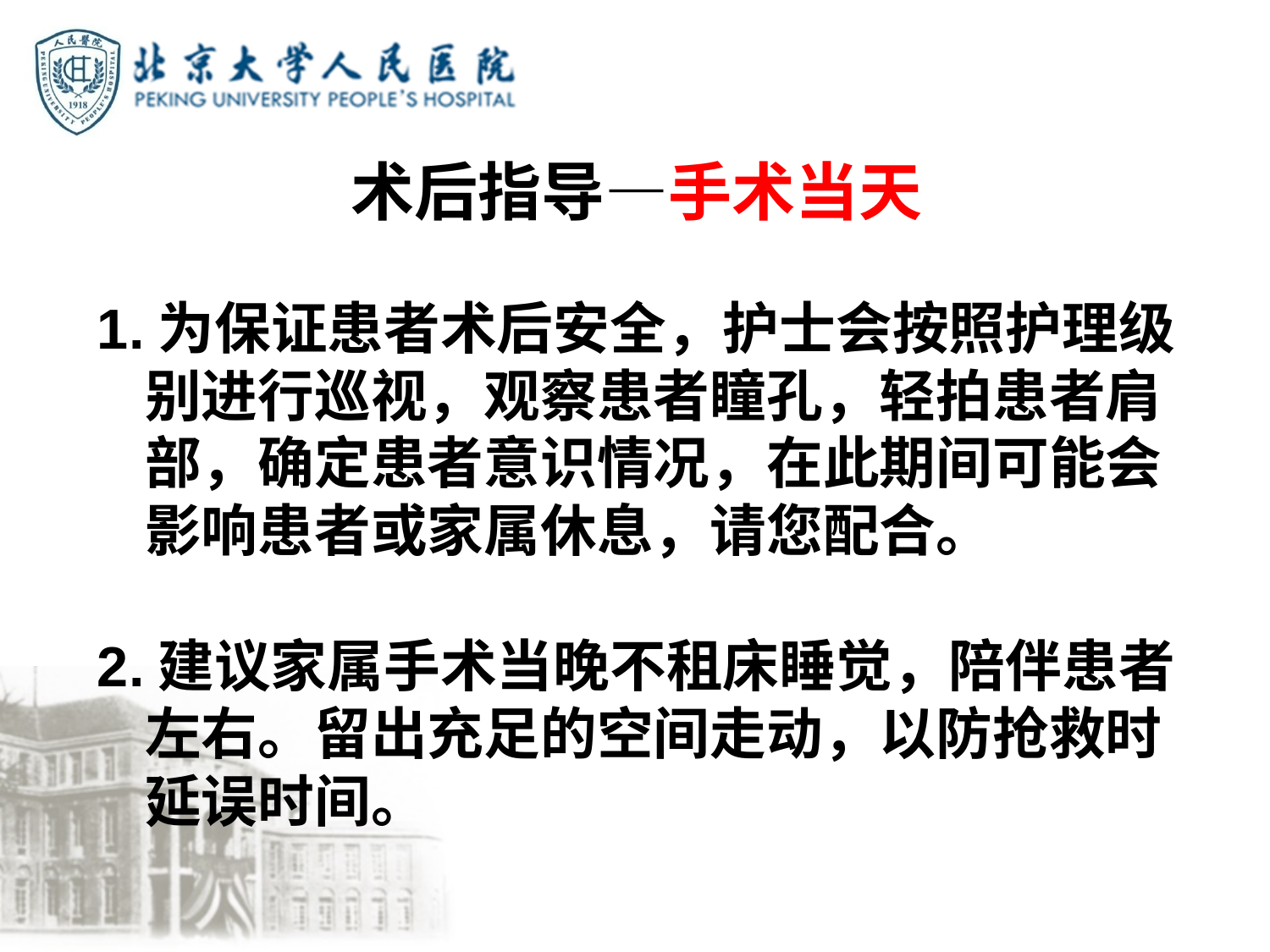

术后指导—手术当天
1.为保证患者术后安全，护士会按照护理级别进行巡视，观察患者瞳孔，轻拍患者肩部，确定患者意识情况，在此期间可能会影响患者或家属休息，请您配合。

2.建议家属手术当晚不租床睡觉，陪伴患者左右。留出充足的空间走动，以防抢救时延误时间。